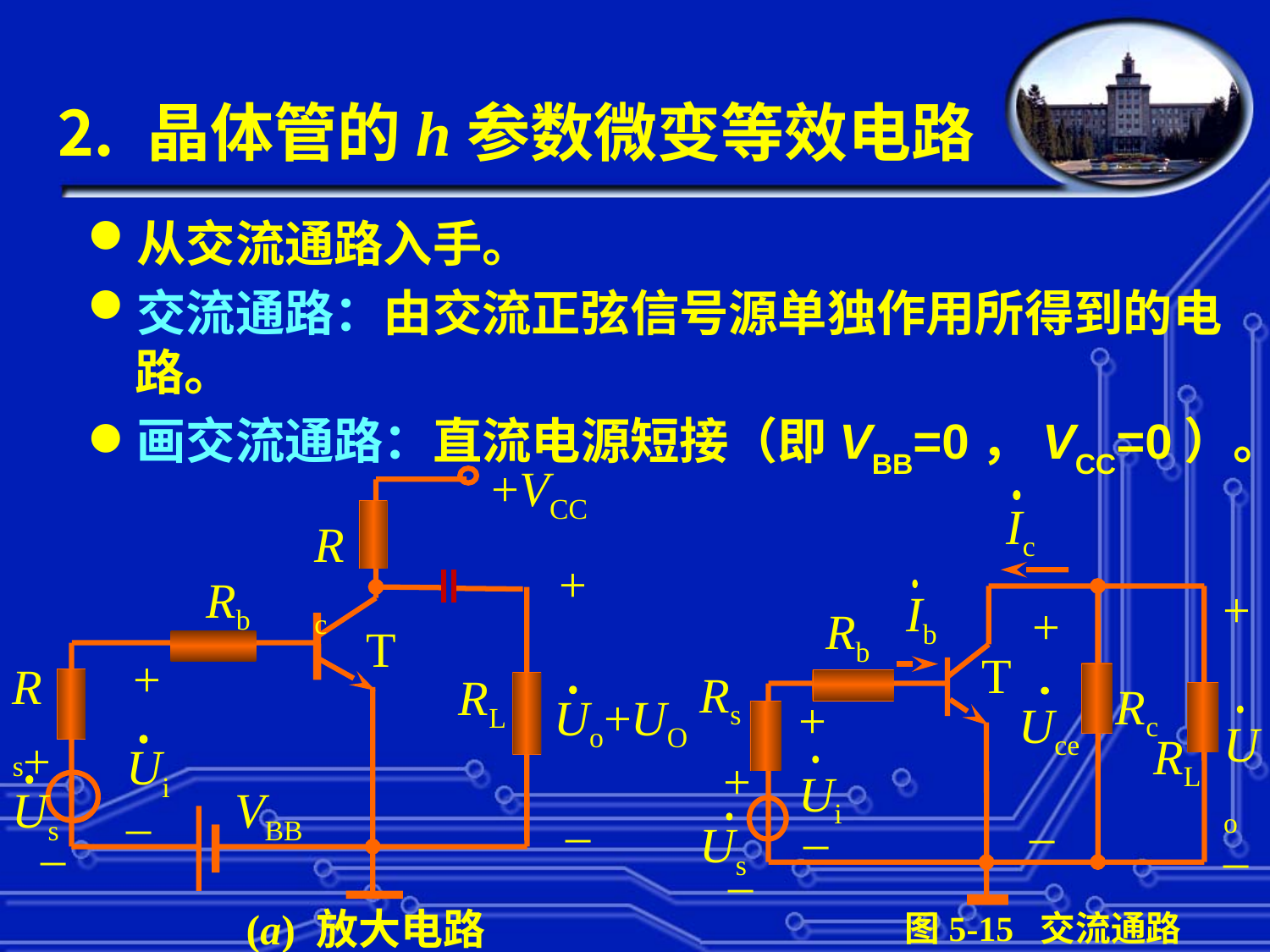

# ⒉ 晶体管的h参数微变等效电路
从交流通路入手。
交流通路：由交流正弦信号源单独作用所得到的电路。
画交流通路：直流电源短接（即VBB=0，VCC=0）。

+VCC

Rc
+
Rb

T

+

Rs

RL

Uo+UO

+
Ui

Us

_
VBB
_
_

(a) 放大电路
Ic

+
Ib

+
Rb
T

Rs

Rc

+

Uce

Uo

RL

+
Ui

_
_

_
Us

_

图5-15  交流通路